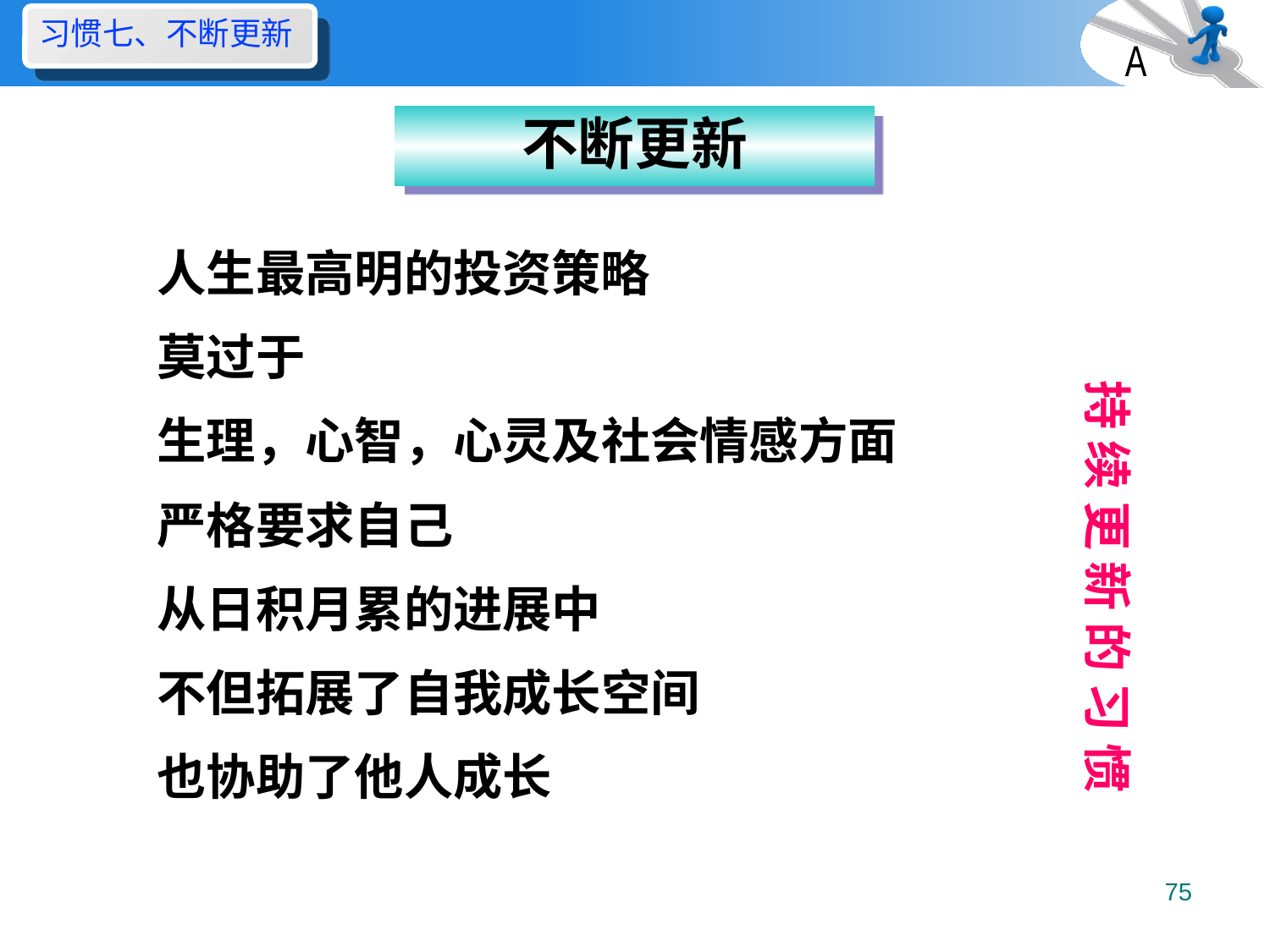

习惯七、不断更新
A
# 不断更新
人生最高明的投资策略
莫过于
生理，心智，心灵及社会情感方面
严格要求自己
从日积月累的进展中
不但拓展了自我成长空间
也协助了他人成长
持 续 更 新 的 习 惯
75